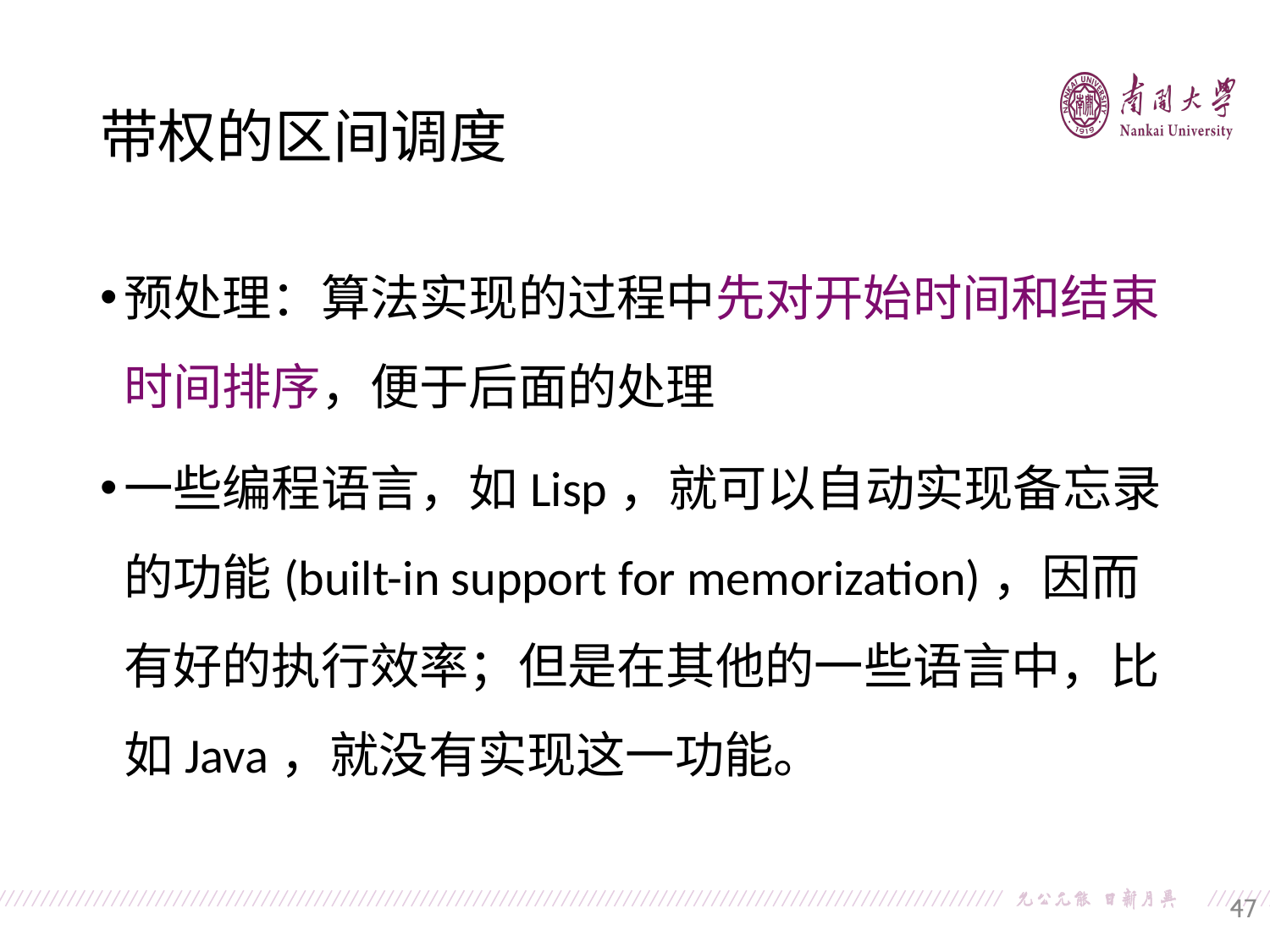

带权的区间调度
预处理：算法实现的过程中先对开始时间和结束时间排序，便于后面的处理
一些编程语言，如Lisp，就可以自动实现备忘录的功能(built-in support for memorization)，因而有好的执行效率；但是在其他的一些语言中，比如Java，就没有实现这一功能。

47